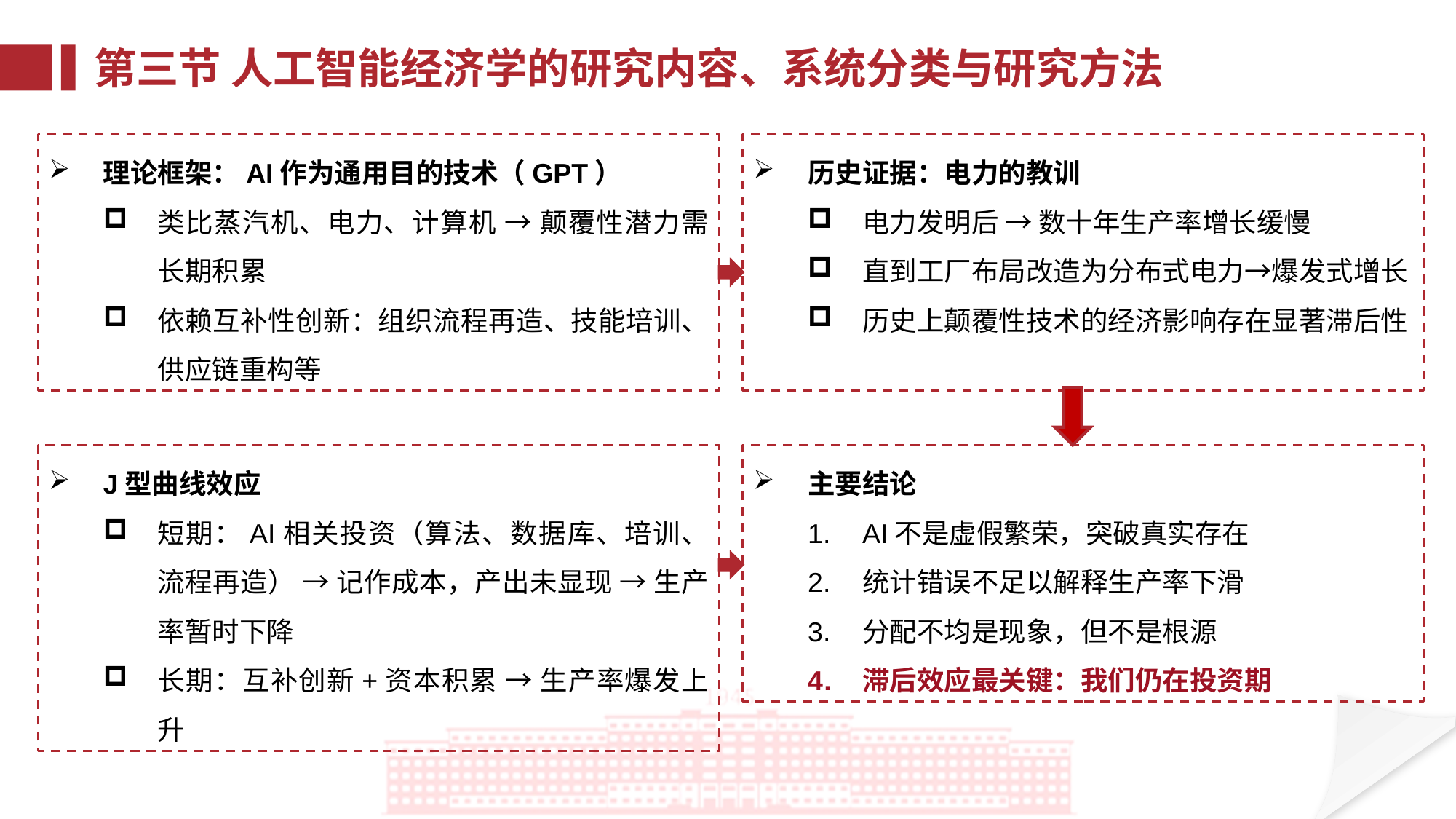

第三节 人工智能经济学的研究内容、系统分类与研究方法
理论框架：AI作为通用目的技术（GPT）
类比蒸汽机、电力、计算机 → 颠覆性潜力需长期积累
依赖互补性创新：组织流程再造、技能培训、供应链重构等
历史证据：电力的教训
电力发明后 → 数十年生产率增长缓慢
直到工厂布局改造为分布式电力→爆发式增长
历史上颠覆性技术的经济影响存在显著滞后性

J型曲线效应
短期：AI相关投资（算法、数据库、培训、流程再造） → 记作成本，产出未显现 → 生产率暂时下降
长期：互补创新+资本积累 → 生产率爆发上升
主要结论
AI不是虚假繁荣，突破真实存在
统计错误不足以解释生产率下滑
分配不均是现象，但不是根源
滞后效应最关键：我们仍在投资期